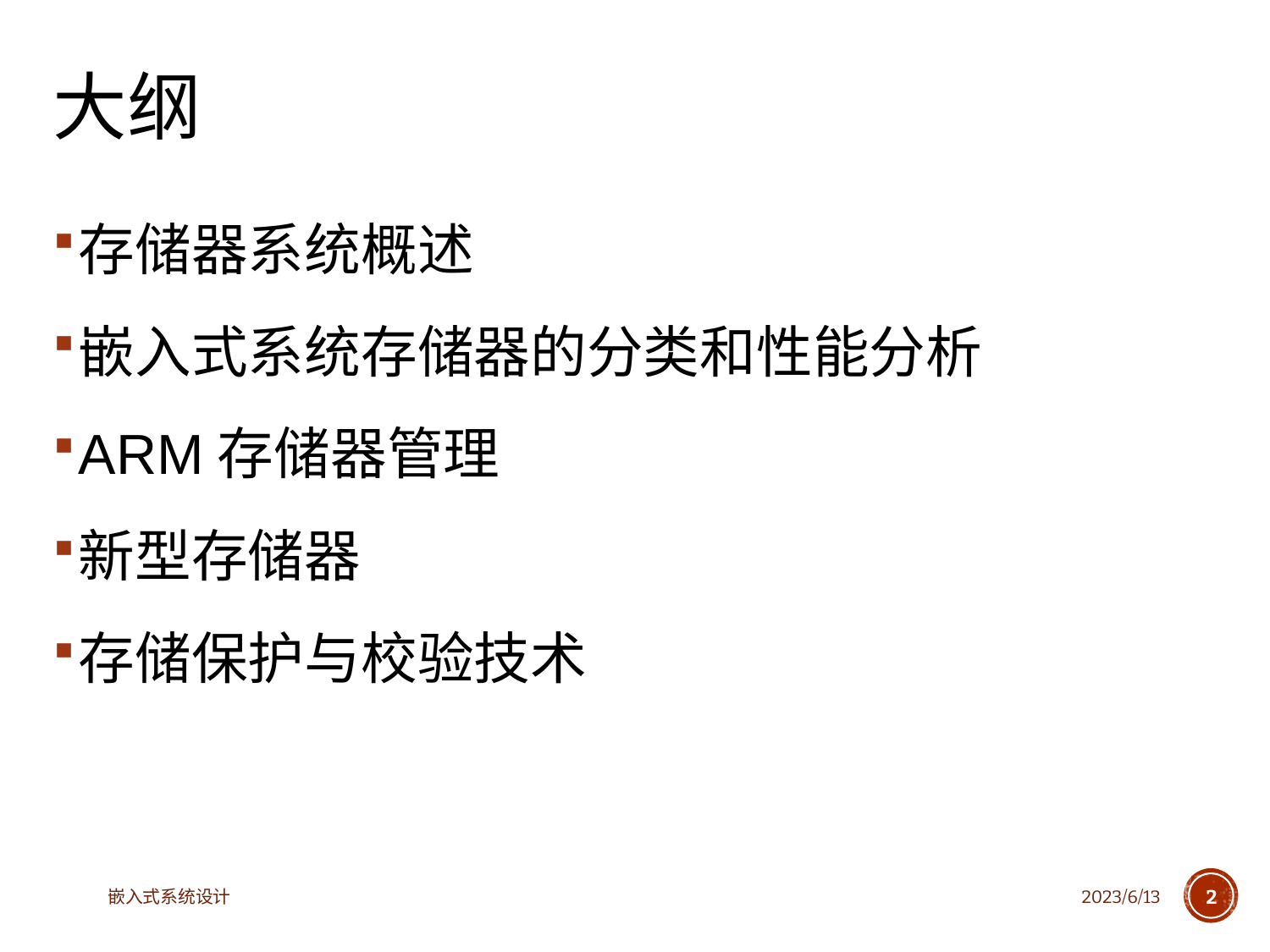

# 大纲
存储器系统概述
嵌入式系统存储器的分类和性能分析
ARM存储器管理
新型存储器
存储保护与校验技术
嵌入式系统设计
2023/6/13
2